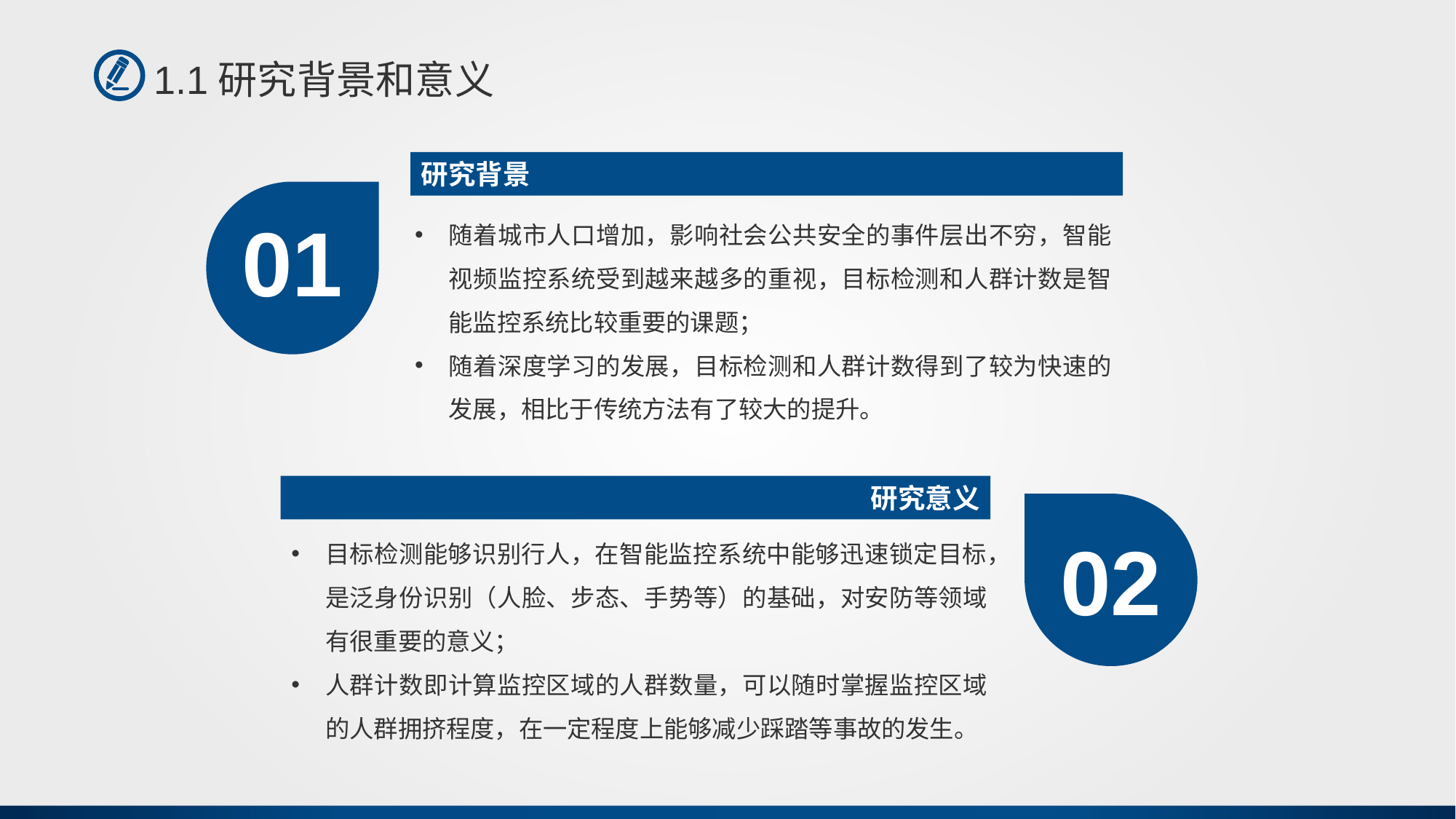

1.1研究背景和意义
研究背景

01
随着城市人口增加，影响社会公共安全的事件层出不穷，智能视频监控系统受到越来越多的重视，目标检测和人群计数是智能监控系统比较重要的课题；
随着深度学习的发展，目标检测和人群计数得到了较为快速的发展，相比于传统方法有了较大的提升。
研究意义

02
目标检测能够识别行人，在智能监控系统中能够迅速锁定目标，是泛身份识别（人脸、步态、手势等）的基础，对安防等领域有很重要的意义；
人群计数即计算监控区域的人群数量，可以随时掌握监控区域的人群拥挤程度，在一定程度上能够减少踩踏等事故的发生。